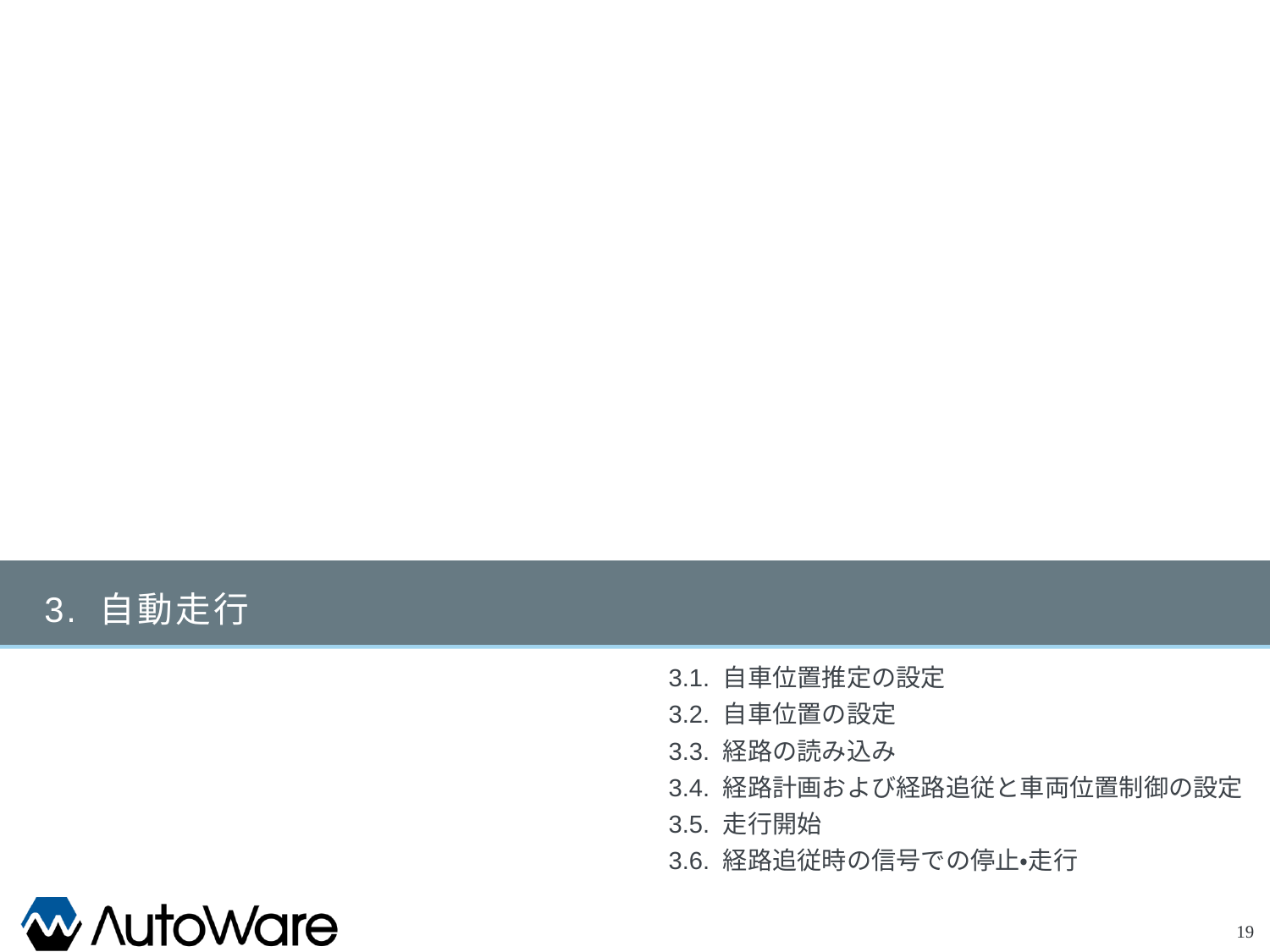

# 3. 自動走行
3.1. 自車位置推定の設定
3.2. 自車位置の設定
3.3. 経路の読み込み
3.4. 経路計画および経路追従と車両位置制御の設定
3.5. 走行開始
3.6. 経路追従時の信号での停止・走行

19